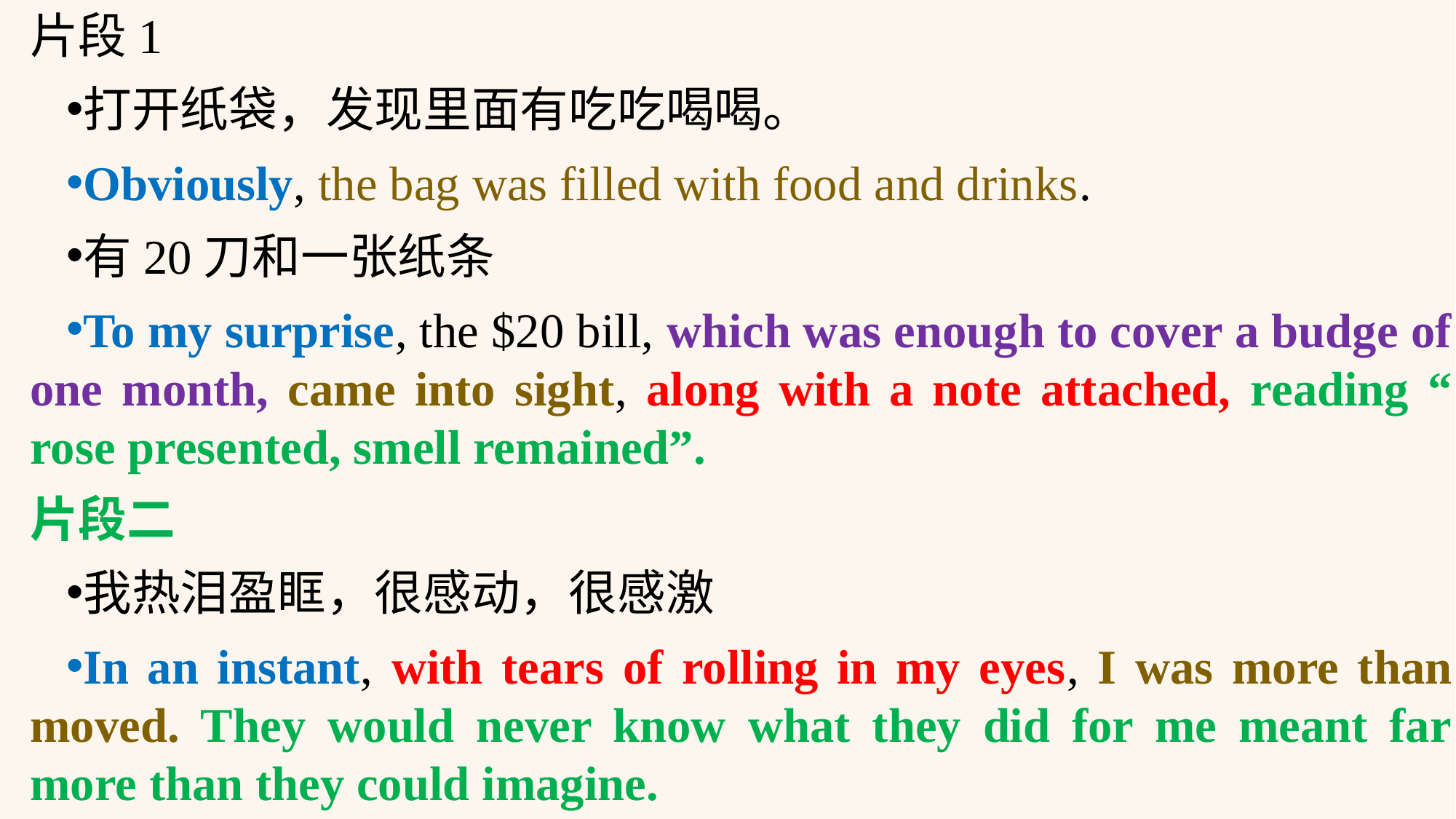

片段1
打开纸袋，发现里面有吃吃喝喝。
Obviously, the bag was filled with food and drinks.
有20刀和一张纸条
To my surprise, the $20 bill, which was enough to cover a budge of one month, came into sight, along with a note attached, reading “ rose presented, smell remained”.
片段二
我热泪盈眶，很感动，很感激
In an instant, with tears of rolling in my eyes, I was more than moved. They would never know what they did for me meant far more than they could imagine.